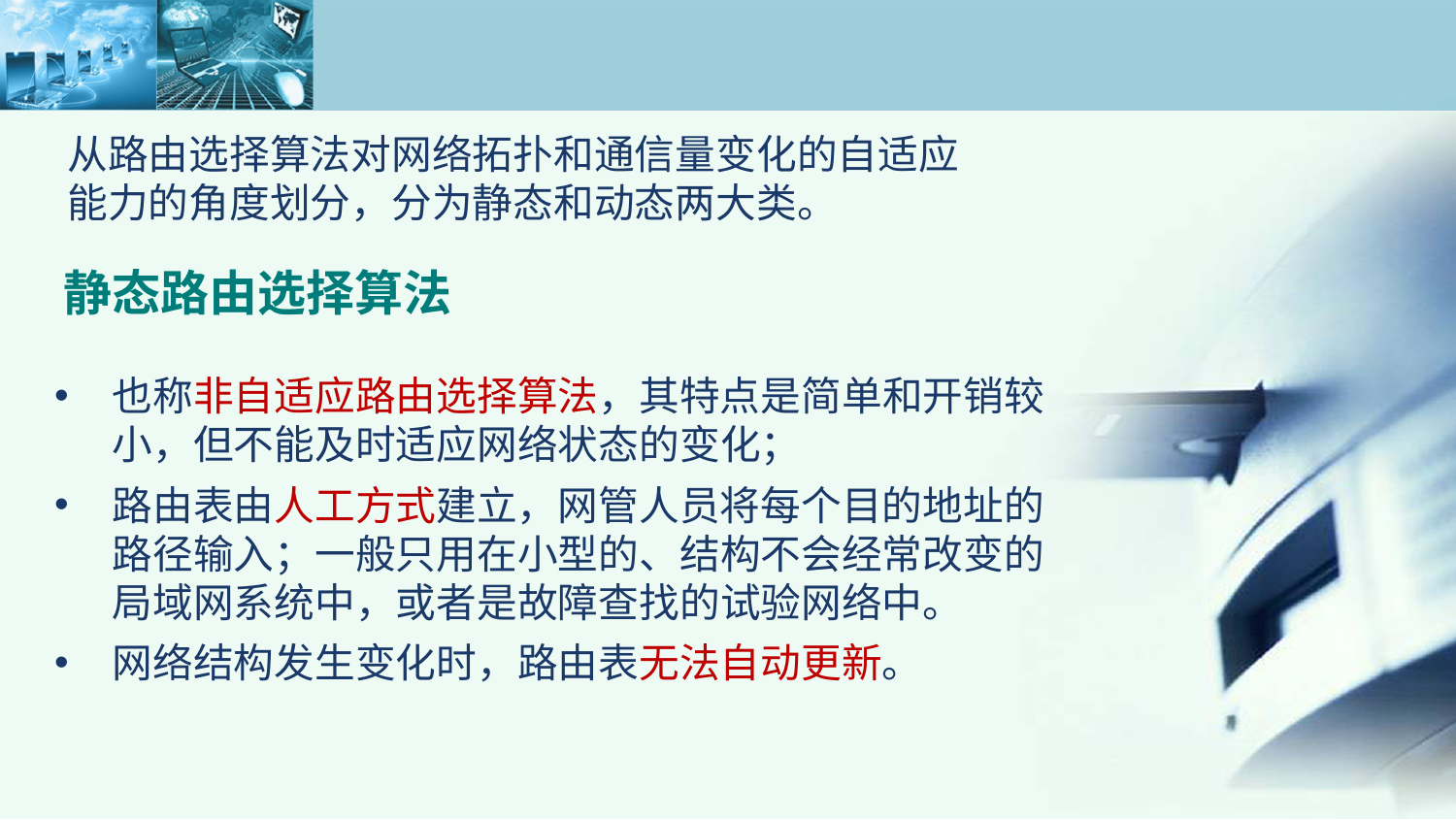

从路由选择算法对网络拓扑和通信量变化的自适应能力的角度划分，分为静态和动态两大类。
静态路由选择算法
也称非自适应路由选择算法，其特点是简单和开销较小，但不能及时适应网络状态的变化；
路由表由人工方式建立，网管人员将每个目的地址的路径输入；一般只用在小型的、结构不会经常改变的局域网系统中，或者是故障查找的试验网络中。
网络结构发生变化时，路由表无法自动更新。